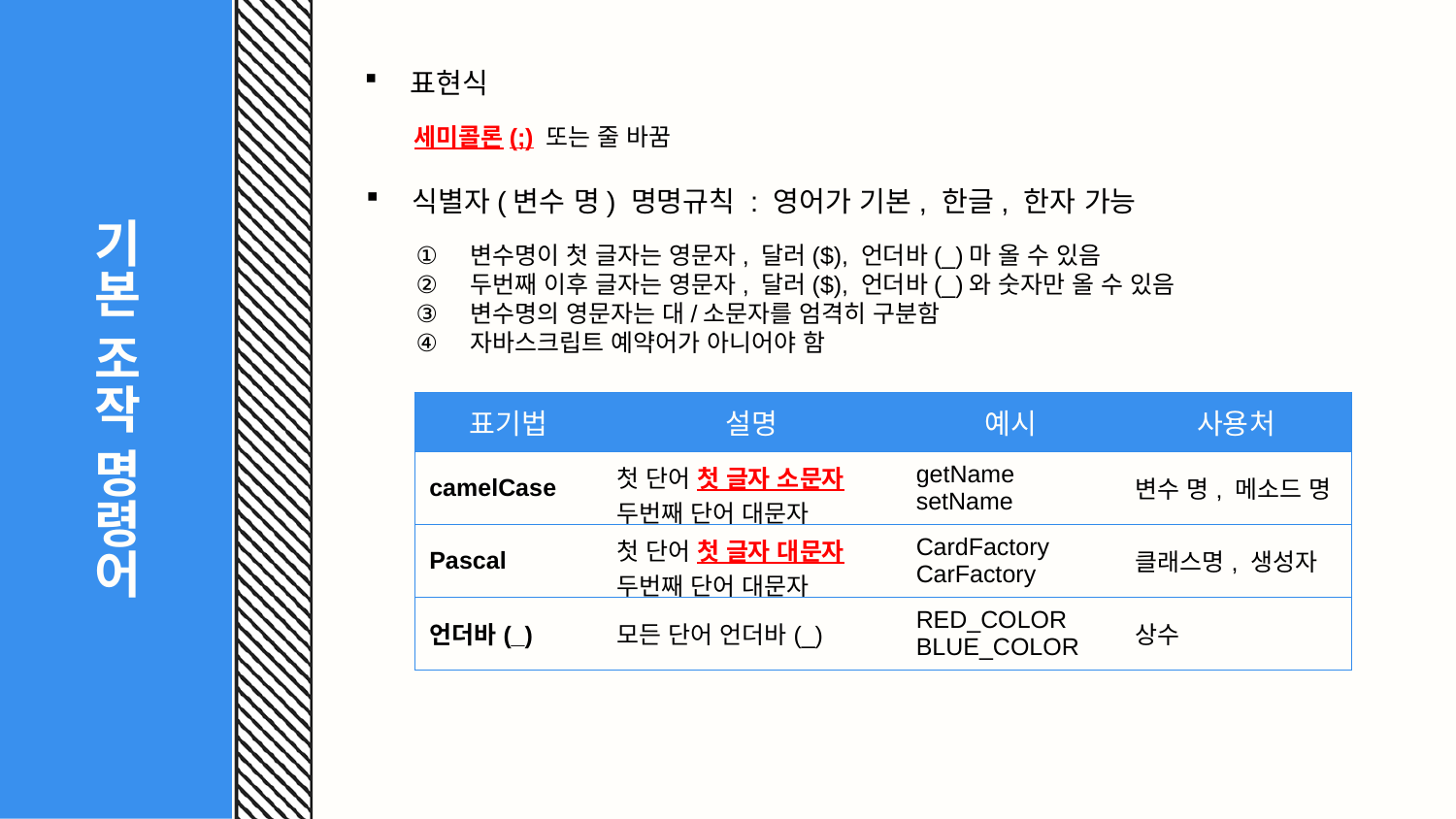

# 기본 조작 명령어
표현식
세미콜론(;) 또는 줄 바꿈
식별자(변수 명) 명명규칙 : 영어가 기본, 한글, 한자 가능
변수명이 첫 글자는 영문자, 달러($), 언더바(_)마 올 수 있음
두번째 이후 글자는 영문자, 달러($), 언더바(_)와 숫자만 올 수 있음
변수명의 영문자는 대/소문자를 엄격히 구분함
자바스크립트 예약어가 아니어야 함
| 표기법 | 설명 | 예시 | 사용처 |
| --- | --- | --- | --- |
| camelCase | 첫 단어 첫 글자 소문자 두번째 단어 대문자 | getName setName | 변수 명, 메소드 명 |
| Pascal | 첫 단어 첫 글자 대문자 두번째 단어 대문자 | CardFactory CarFactory | 클래스명, 생성자 |
| 언더바(\_) | 모든 단어 언더바(\_) | RED\_COLOR BLUE\_COLOR | 상수 |